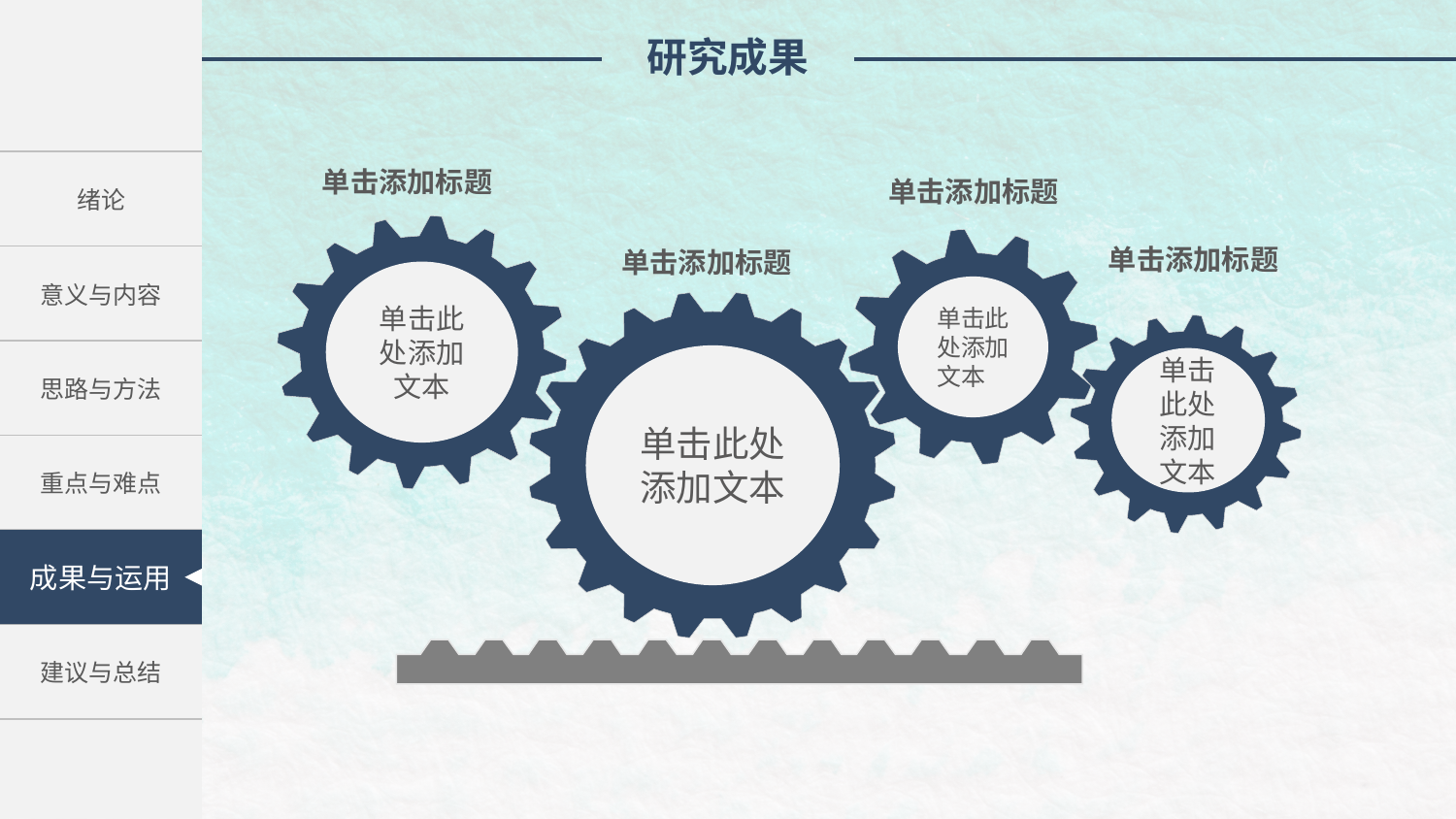

研究成果
| 绪论 |
| --- |
| 意义与内容 |
| 思路与方法 |
| 重点与难点 |
| 相关建议 |
| 建议与总结 |
单击添加标题
单击添加标题

单击此处添加文本

单击此处添加文本
单击添加标题
单击添加标题

单击此处添加文本

单击此处添加文本
成果与运用